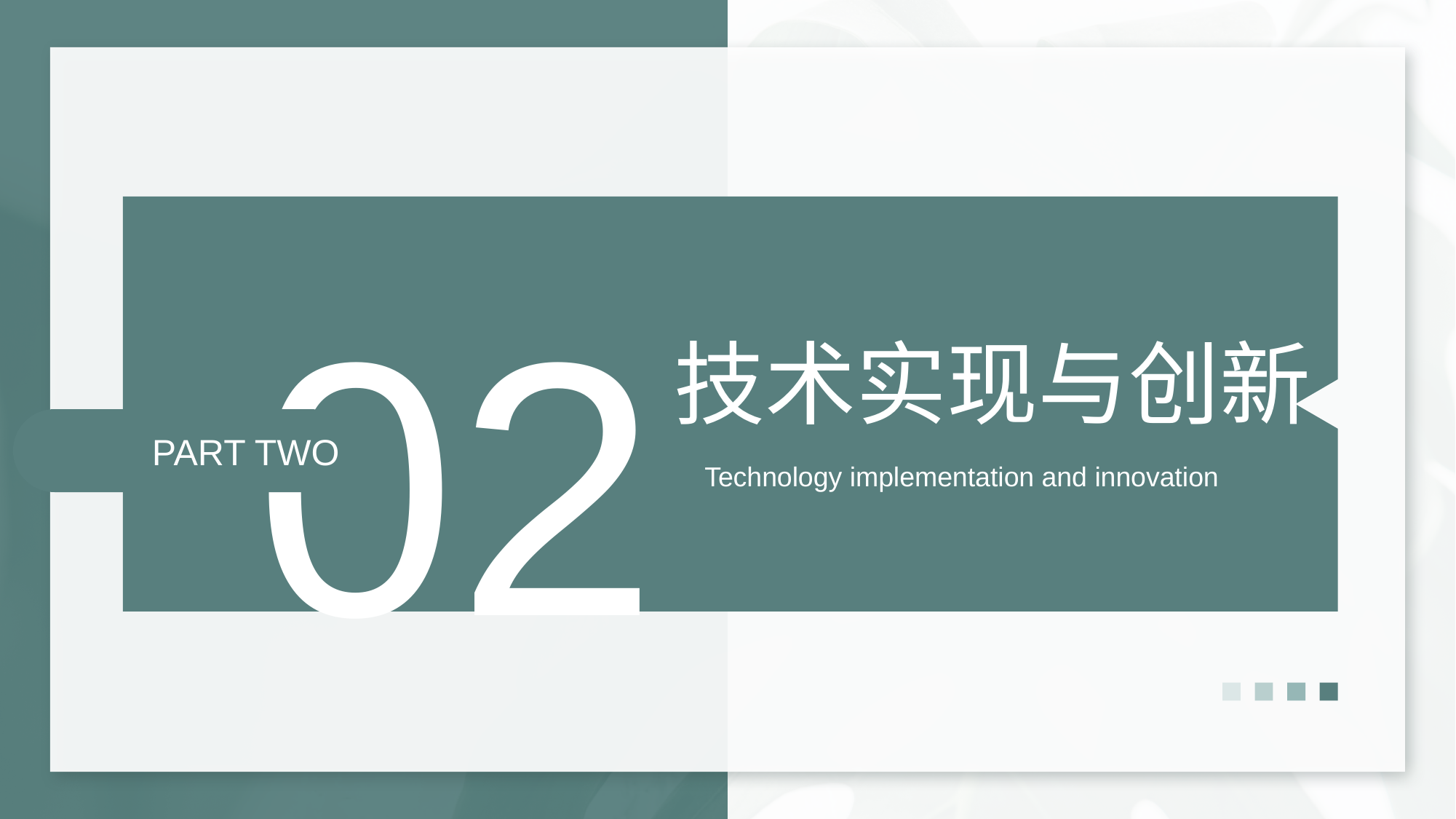

02
技术实现与创新
Technology implementation and innovation

PART TWO